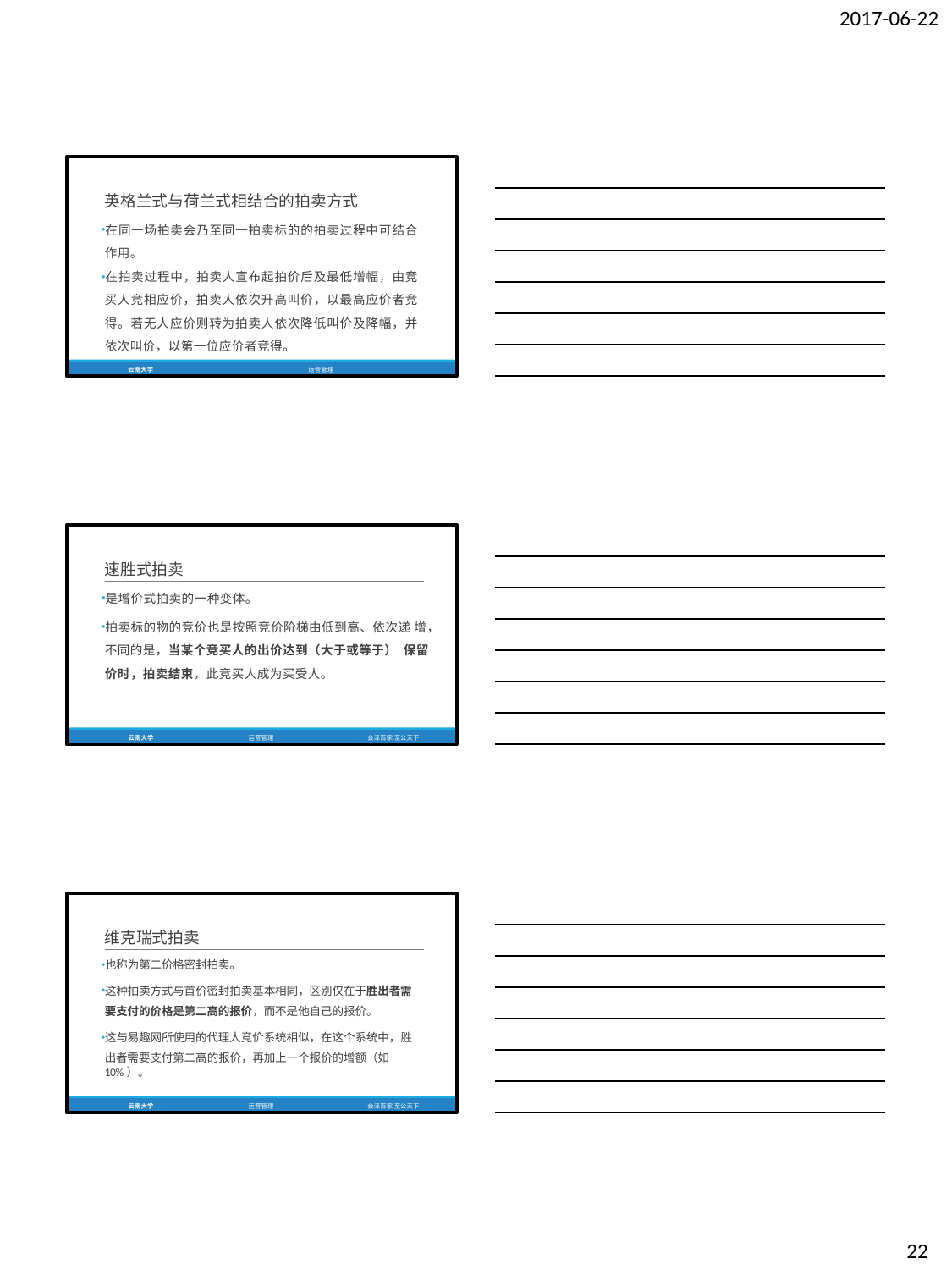

2017-06-22

英格兰式与荷兰式相结合的拍卖方式
在同一场拍卖会乃至同一拍卖标的的拍卖过程中可结合 作用。
在拍卖过程中，拍卖人宣布起拍价后及最低增幅，由竞 买人竞相应价，拍卖人依次升高叫价，以最高应价者竞 得。若无人应价则转为拍卖人依次降低叫价及降幅，并 依次叫价，以第一位应价者竞得。

云南大学	运营管理	会泽百家 至公天下

速胜式拍卖
是增价式拍卖的一种变体。
拍卖标的物的竞价也是按照竞价阶梯由低到高、依次递 增，不同的是，当某个竞买人的出价达到（大于或等于）  保留价时，拍卖结束，此竞买人成为买受人。

云南大学
运营管理
会泽百家 至公天下

维克瑞式拍卖
也称为第二价格密封拍卖。
这种拍卖方式与首价密封拍卖基本相同，区别仅在于胜出者需 要支付的价格是第二高的报价，而不是他自己的报价。

这与易趣网所使用的代理人竞价系统相似，在这个系统中，胜
出者需要支付第二高的报价，再加上一个报价的增额（如10%）。

云南大学
运营管理
会泽百家 至公天下

22